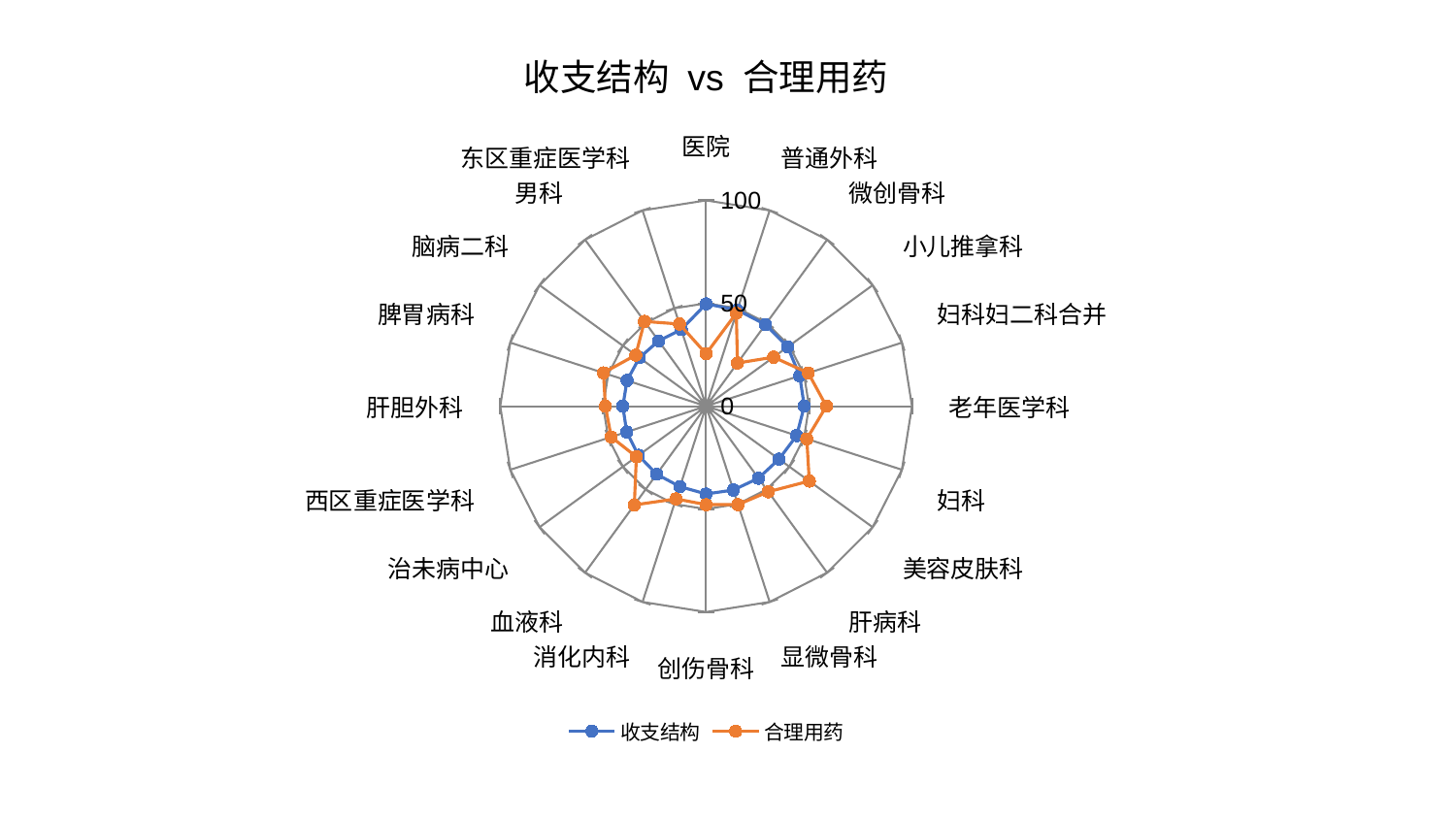

### Chart: 收支结构 vs 合理用药

| Category | 收支结构 | 合理用药 |
|---|---|---|
| 医院 | 49.70754660740682 | 25.457202551782004 |
| 普通外科 | 49.14595466342883 | 47.52953493261501 |
| 微创骨科 | 49.064422453234144 | 25.945396756728982 |
| 小儿推拿科 | 48.97461602851868 | 40.516728677560806 |
| 妇科妇二科合并 | 47.82397430504632 | 52.197262797023996 |
| 老年医学科 | 47.70661718899994 | 58.407859573262435 |
| 妇科 | 46.27910037867643 | 51.44577843245315 |
| 美容皮肤科 | 43.804394480565165 | 61.94663882267797 |
| 肝病科 | 43.2882901499196 | 51.406073884209356 |
| 显微骨科 | 42.82761339937723 | 50.2819996945648 |
| 创伤骨科 | 42.662205871426096 | 47.851870898101055 |
| 消化内科 | 41.110179421675966 | 47.37216783474846 |
| 血液科 | 40.8773099237419 | 59.32281828373668 |
| 治未病中心 | 40.65639845809217 | 41.85101704845866 |
| 西区重症医学科 | 40.55984240771452 | 48.47040610670996 |
| 肝胆外科 | 40.45796601295078 | 48.919182050263025 |
| 脾胃病科 | 40.380802750567725 | 52.45423842326716 |
| 脑病二科 | 40.06502433385143 | 42.27363835028874 |
| 男科 | 39.232574436703004 | 50.9256259309316 |
| 东区重症医学科 | 39.141001904058534 | 41.99601890652639 |
28